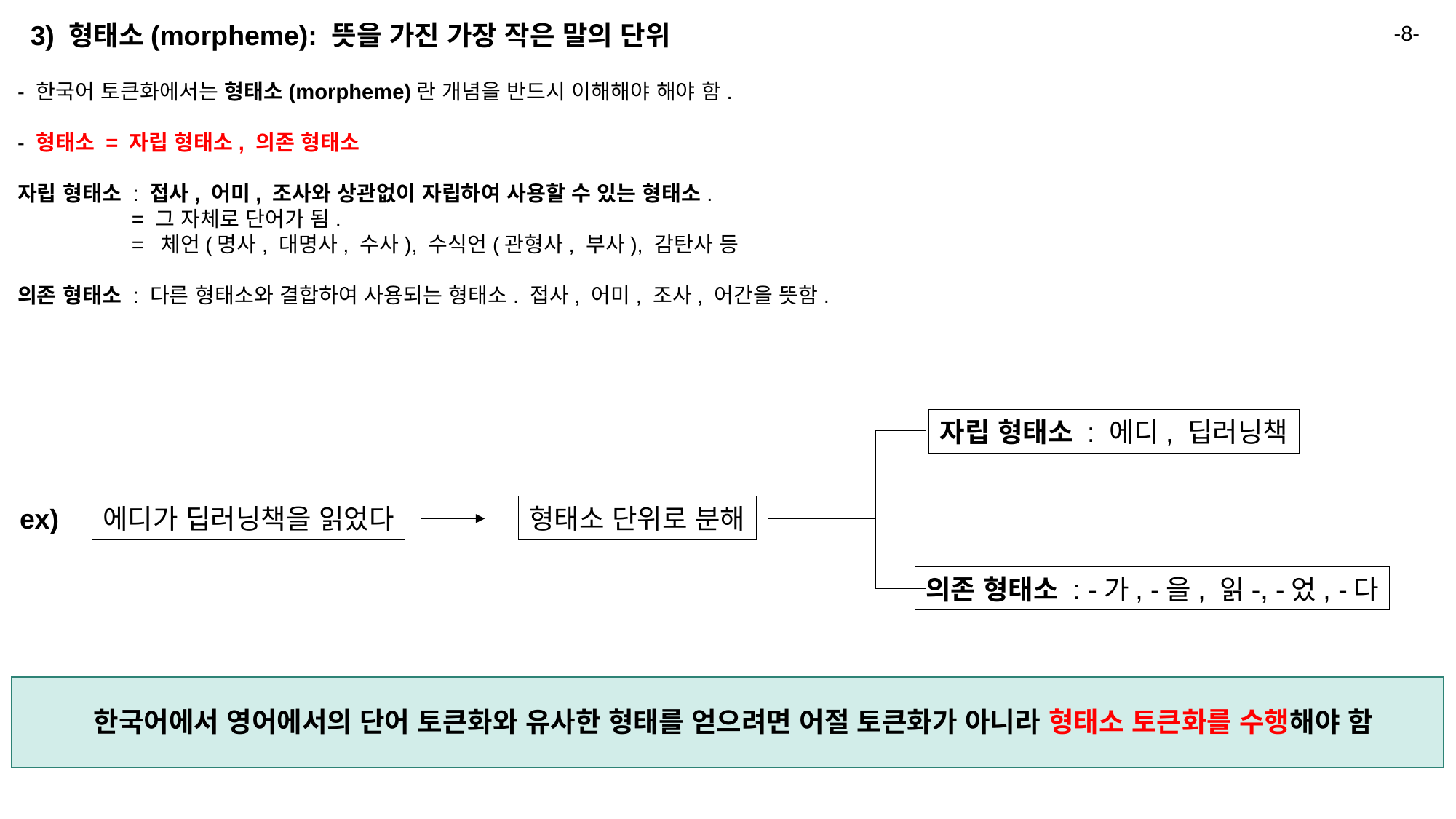

3) 형태소(morpheme): 뜻을 가진 가장 작은 말의 단위
-8-
- 한국어 토큰화에서는 형태소(morpheme)란 개념을 반드시 이해해야 해야 함.

- 형태소 = 자립 형태소, 의존 형태소

자립 형태소 : 접사, 어미, 조사와 상관없이 자립하여 사용할 수 있는 형태소.
                   = 그 자체로 단어가 됨.
                   =  체언(명사, 대명사, 수사), 수식언(관형사, 부사), 감탄사 등
의존 형태소 : 다른 형태소와 결합하여 사용되는 형태소. 접사, 어미, 조사, 어간을 뜻함.
자립 형태소 : 에디, 딥러닝책
에디가 딥러닝책을 읽었다
형태소 단위로 분해
의존 형태소 : -가, -을, 읽-, -었, -다
ex)

한국어에서 영어에서의 단어 토큰화와 유사한 형태를 얻으려면 어절 토큰화가 아니라 형태소 토큰화를 수행해야 함